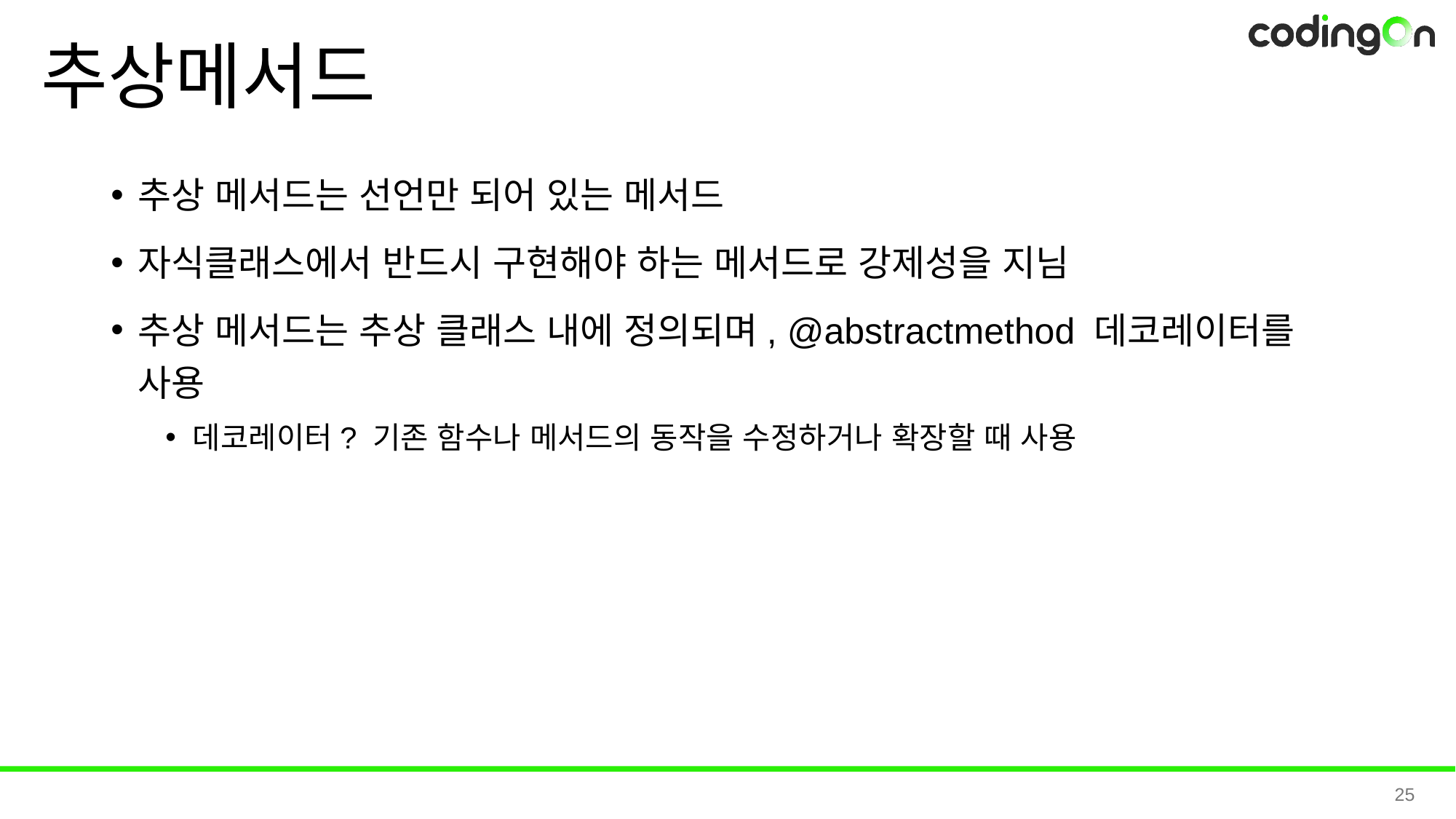

# 추상메서드
추상 메서드는 선언만 되어 있는 메서드
자식클래스에서 반드시 구현해야 하는 메서드로 강제성을 지님
추상 메서드는 추상 클래스 내에 정의되며, @abstractmethod 데코레이터를 사용
데코레이터? 기존 함수나 메서드의 동작을 수정하거나 확장할 때 사용

25